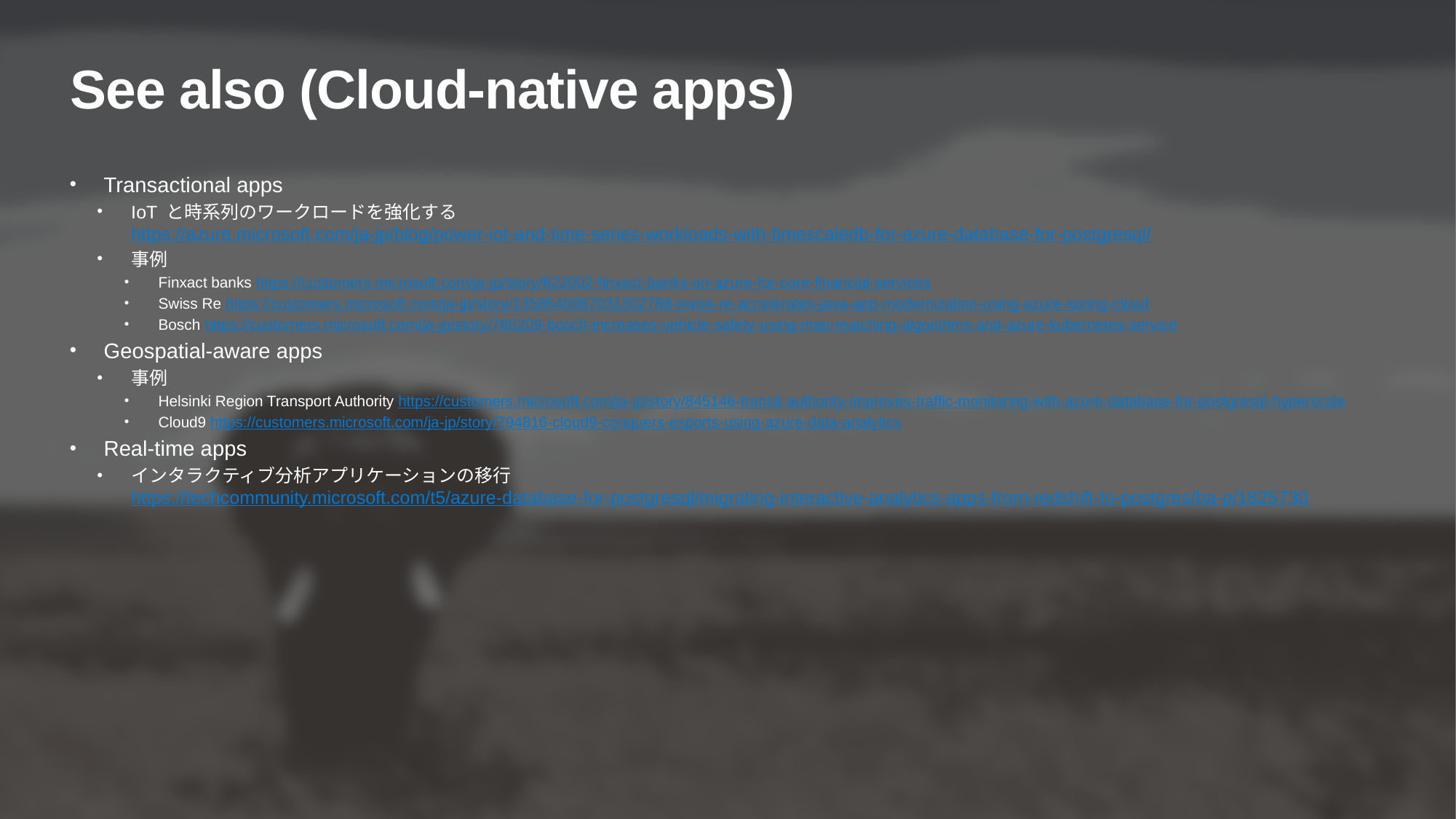

# See also (Cloud-native apps)
Transactional apps
IoT と時系列のワークロードを強化する https://azure.microsoft.com/ja-jp/blog/power-iot-and-time-series-workloads-with-timescaledb-for-azure-database-for-postgresql/
事例
Finxact banks https://customers.microsoft.com/ja-jp/story/822002-finxact-banks-on-azure-for-core-financial-services
Swiss Re https://customers.microsoft.com/ja-jp/story/1358540087031302788-swiss-re-accelerates-java-app-modernization-using-azure-spring-cloud
Bosch https://customers.microsoft.com/ja-jp/story/765209-bosch-increases-vehicle-safety-using-map-matching-algorithms-and-azure-kubernetes-service
Geospatial-aware apps
事例
Helsinki Region Transport Authority https://customers.microsoft.com/ja-jp/story/845146-transit-authority-improves-traffic-monitoring-with-azure-database-for-postgresql-hyperscale
Cloud9 https://customers.microsoft.com/ja-jp/story/794816-cloud9-conquers-esports-using-azure-data-analytics
Real-time apps
インタラクティブ分析アプリケーションの移行 https://techcommunity.microsoft.com/t5/azure-database-for-postgresql/migrating-interactive-analytics-apps-from-redshift-to-postgres/ba-p/1825730